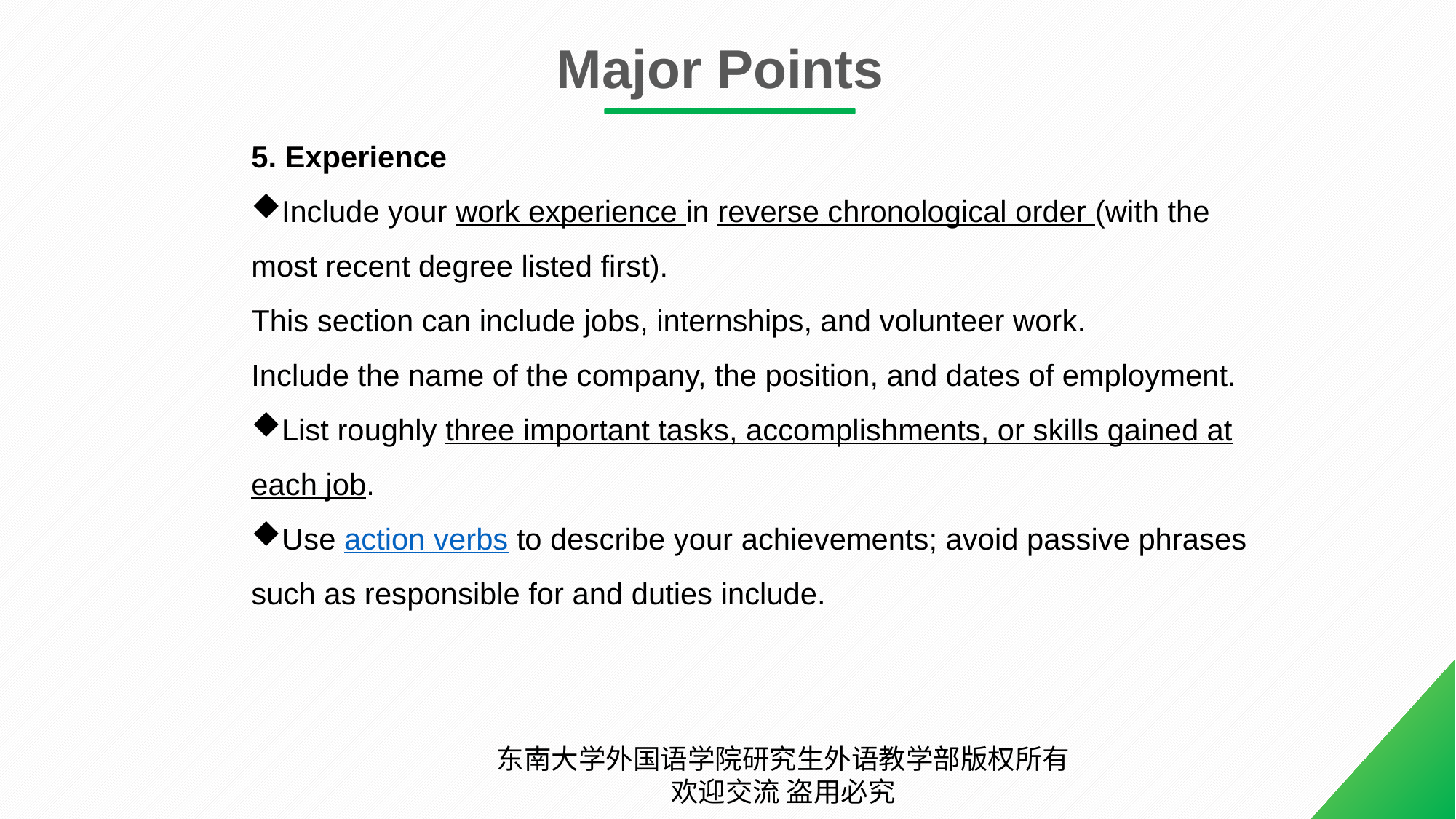

Major Points

5. Experience
Include your work experience in reverse chronological order (with the most recent degree listed first).
This section can include jobs, internships, and volunteer work.
Include the name of the company, the position, and dates of employment.
List roughly three important tasks, accomplishments, or skills gained at each job.
Use action verbs to describe your achievements; avoid passive phrases such as responsible for and duties include.

东南大学外国语学院研究生外语教学部版权所有 欢迎交流 盗用必究